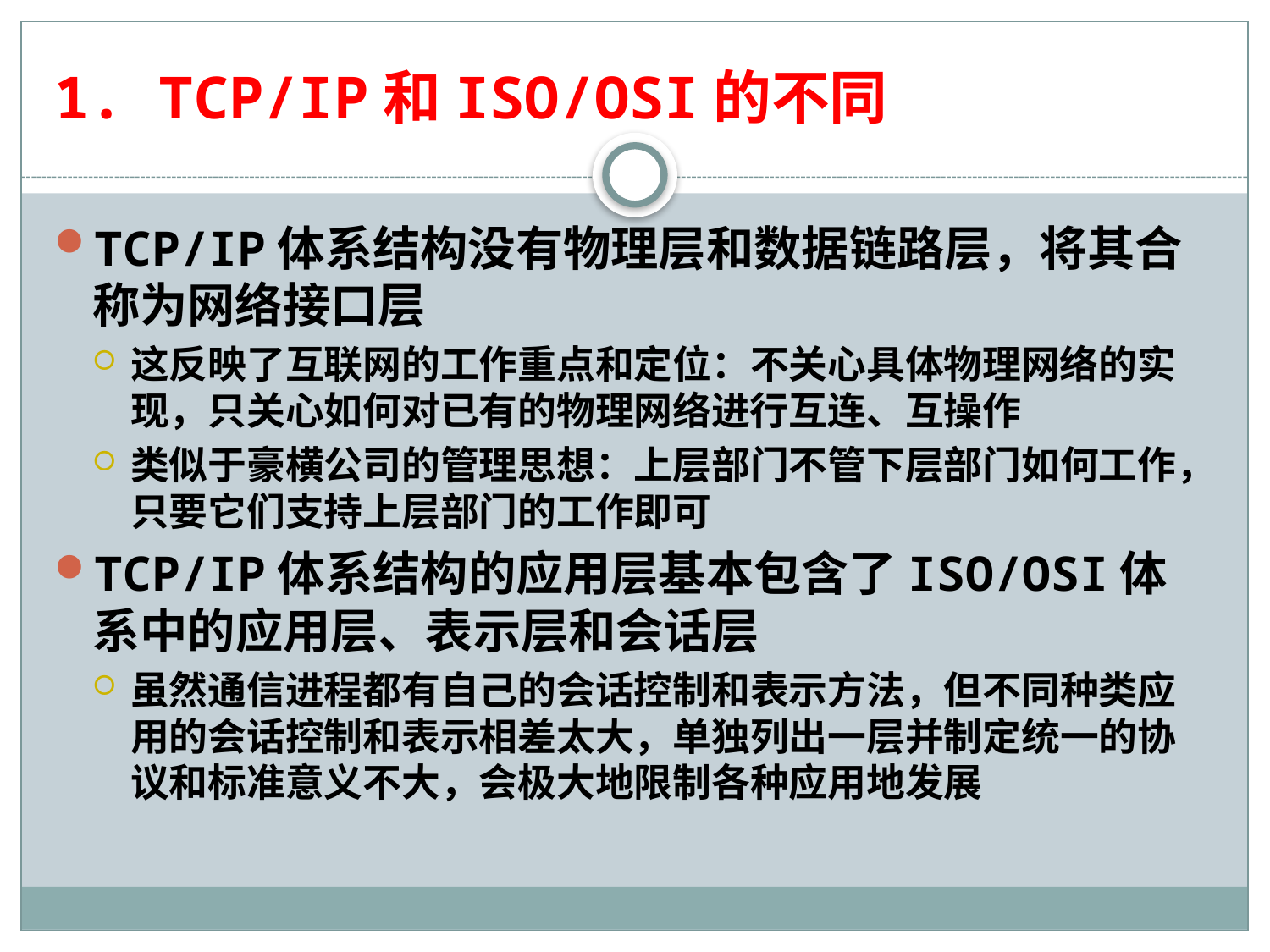

# 1. TCP/IP和ISO/OSI的不同
TCP/IP体系结构没有物理层和数据链路层，将其合称为网络接口层
这反映了互联网的工作重点和定位：不关心具体物理网络的实现，只关心如何对已有的物理网络进行互连、互操作
类似于豪横公司的管理思想：上层部门不管下层部门如何工作，只要它们支持上层部门的工作即可
TCP/IP体系结构的应用层基本包含了ISO/OSI体系中的应用层、表示层和会话层
虽然通信进程都有自己的会话控制和表示方法，但不同种类应用的会话控制和表示相差太大，单独列出一层并制定统一的协议和标准意义不大，会极大地限制各种应用地发展